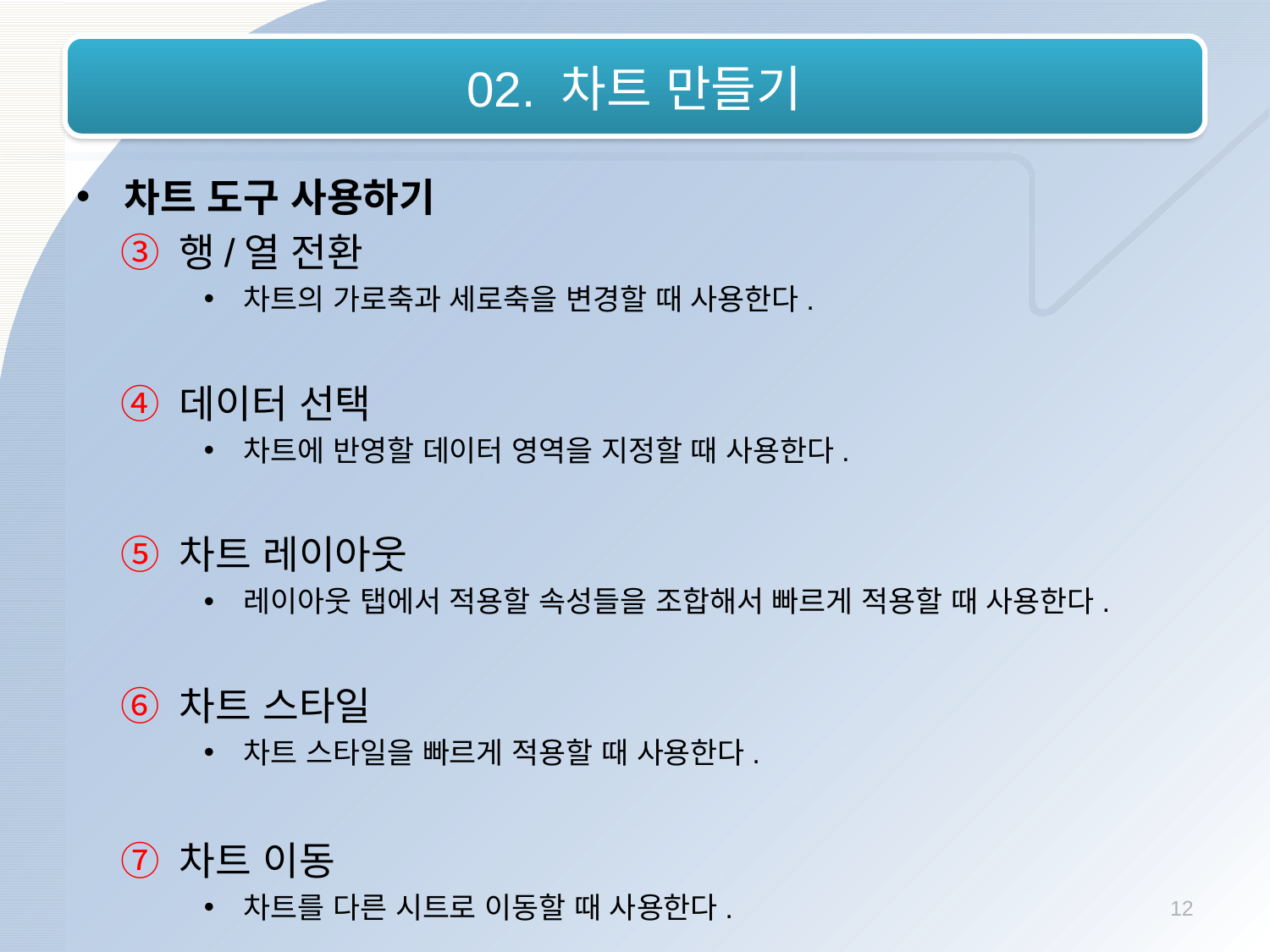

# 02. 차트 만들기
차트 도구 사용하기
    ③ 행/열 전환
차트의 가로축과 세로축을 변경할 때 사용한다.

    ④ 데이터 선택
차트에 반영할 데이터 영역을 지정할 때 사용한다.

    ⑤ 차트 레이아웃
레이아웃 탭에서 적용할 속성들을 조합해서 빠르게 적용할 때 사용한다.

    ⑥ 차트 스타일
차트 스타일을 빠르게 적용할 때 사용한다.

    ⑦ 차트 이동
차트를 다른 시트로 이동할 때 사용한다.
12